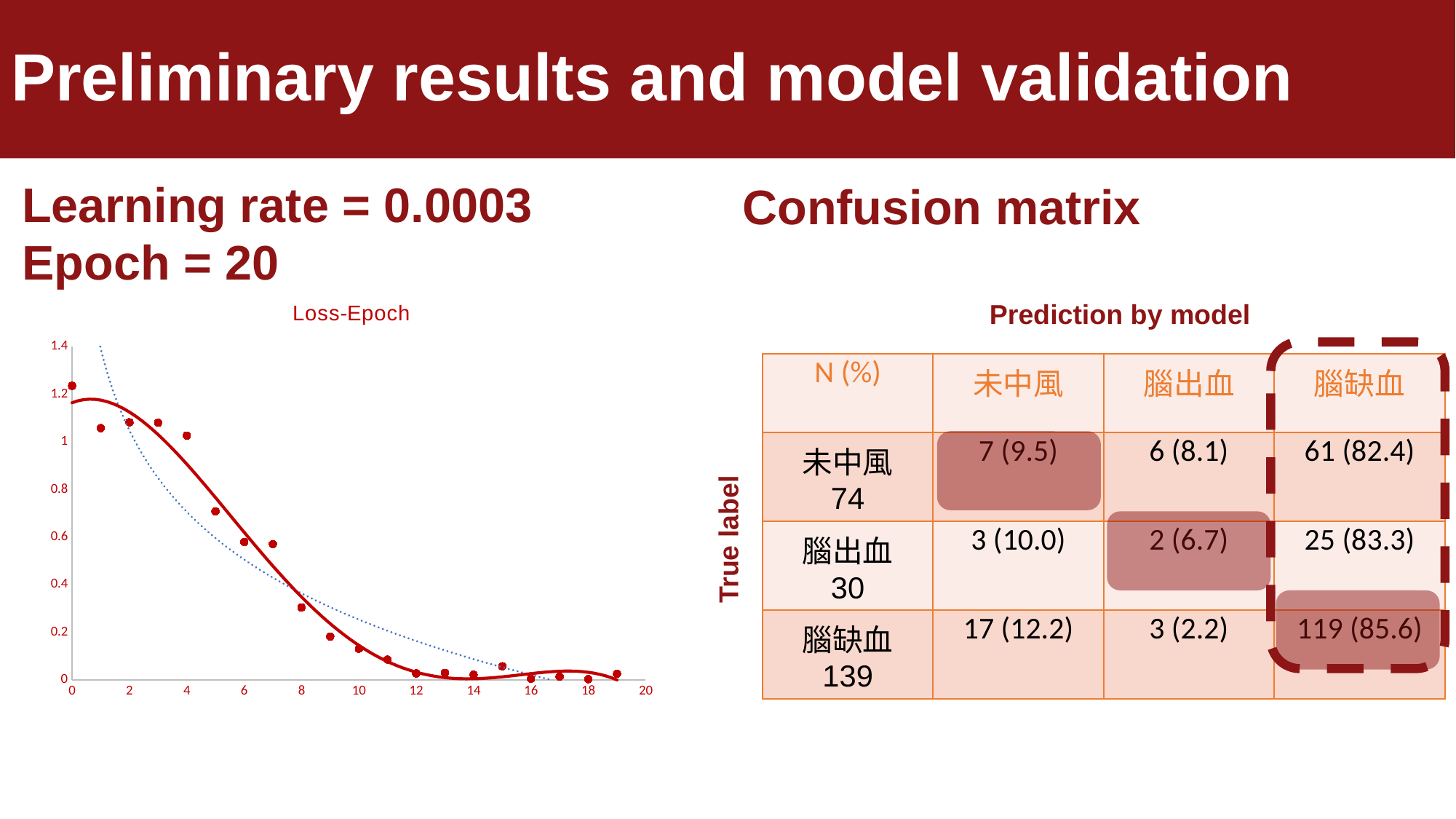

# Preliminary results and model validation
Learning rate = 0.0003
Epoch = 20
Confusion matrix

### Chart: Loss-Epoch

| Category |  |
|---|---|
Prediction by model

| N (%) | 未中風 | 腦出血 | 腦缺血 |
| --- | --- | --- | --- |
| 未中風 74 | 7 (9.5) | 6 (8.1) | 61 (82.4) |
| 腦出血 30 | 3 (10.0) | 2 (6.7) | 25 (83.3) |
| 腦缺血 139 | 17 (12.2) | 3 (2.2) | 119 (85.6) |

True label